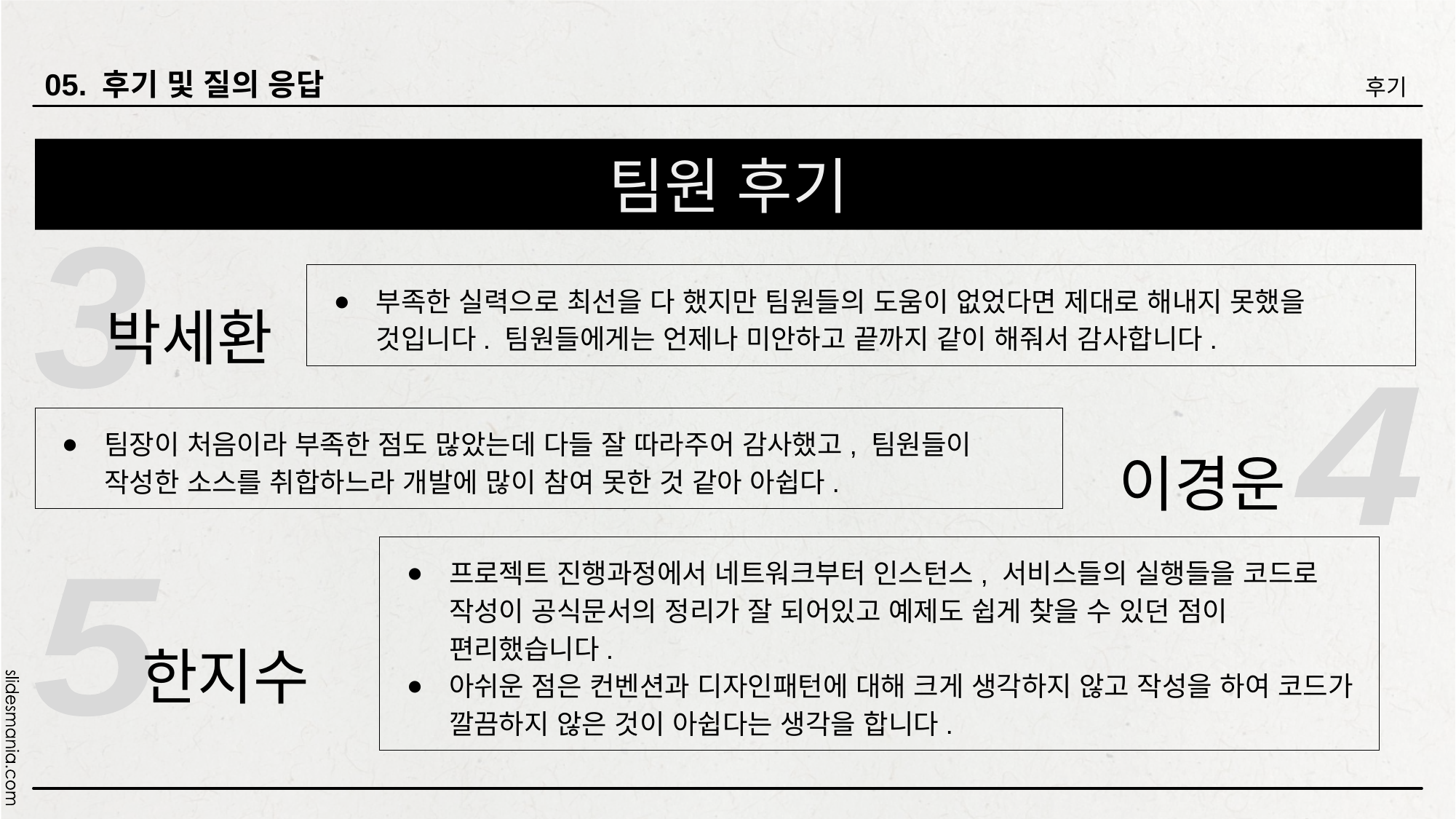

05. 후기 및 질의 응답
후기
# 팀원 후기
3
부족한 실력으로 최선을 다 했지만 팀원들의 도움이 없었다면 제대로 해내지 못했을 것입니다. 팀원들에게는 언제나 미안하고 끝까지 같이 해줘서 감사합니다.

박세환
4
팀장이 처음이라 부족한 점도 많았는데 다들 잘 따라주어 감사했고, 팀원들이 작성한 소스를 취합하느라 개발에 많이 참여 못한 것 같아 아쉽다.
이경운
프로젝트 진행과정에서 네트워크부터 인스턴스, 서비스들의 실행들을 코드로 작성이 공식문서의 정리가 잘 되어있고 예제도 쉽게 찾을 수 있던 점이 편리했습니다.
아쉬운 점은 컨벤션과 디자인패턴에 대해 크게 생각하지 않고 작성을 하여 코드가 깔끔하지 않은 것이 아쉽다는 생각을 합니다.
5
한지수